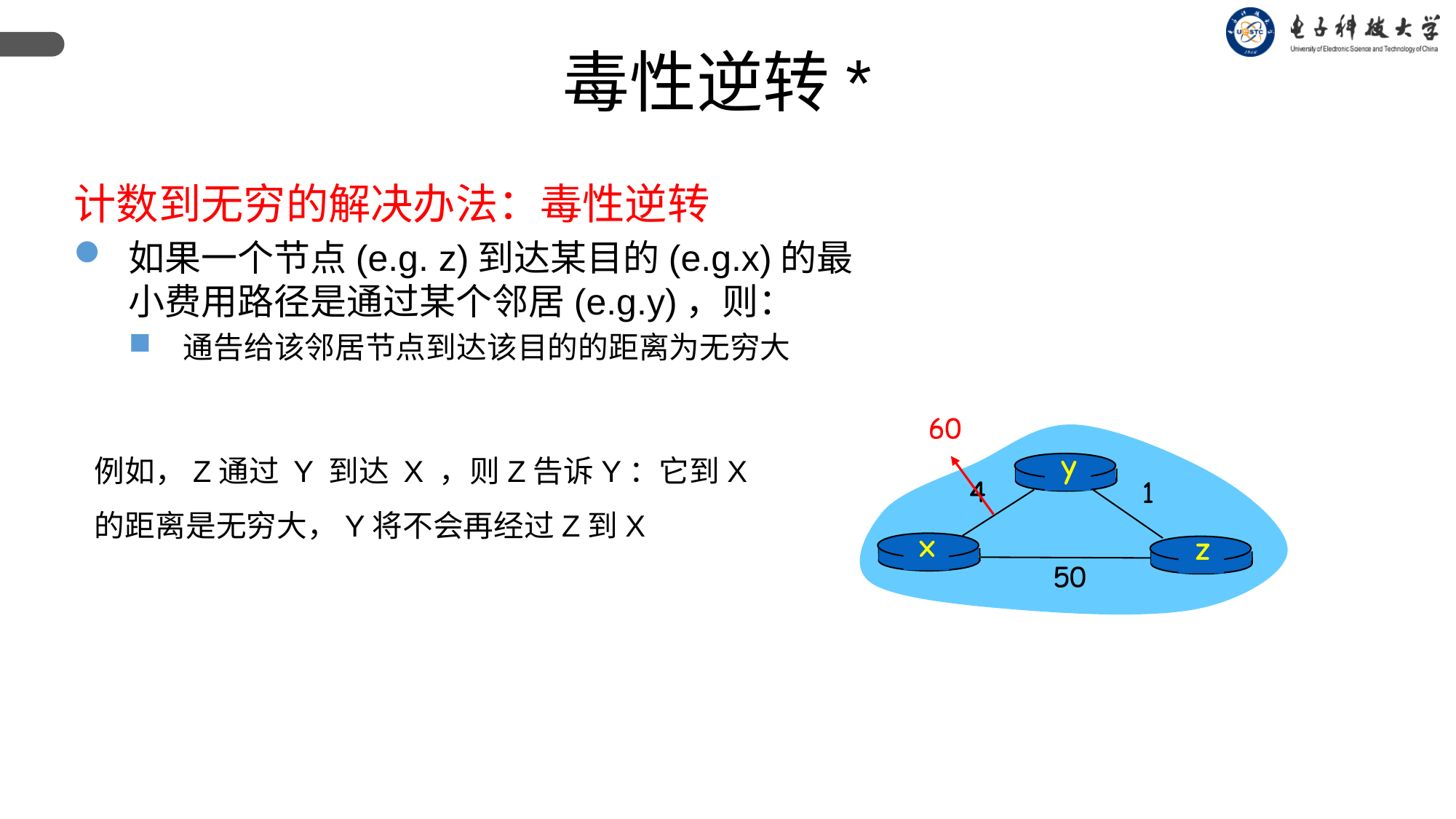

毒性逆转*
计数到无穷的解决办法：毒性逆转
如果一个节点(e.g. z)到达某目的(e.g.x)的最小费用路径是通过某个邻居(e.g.y)，则：
通告给该邻居节点到达该目的的距离为无穷大

60

y

4
1

x

z

50

例如，Z通过 Y 到达 X ，则Z告诉Y：它到X的距离是无穷大，Y将不会再经过Z到X